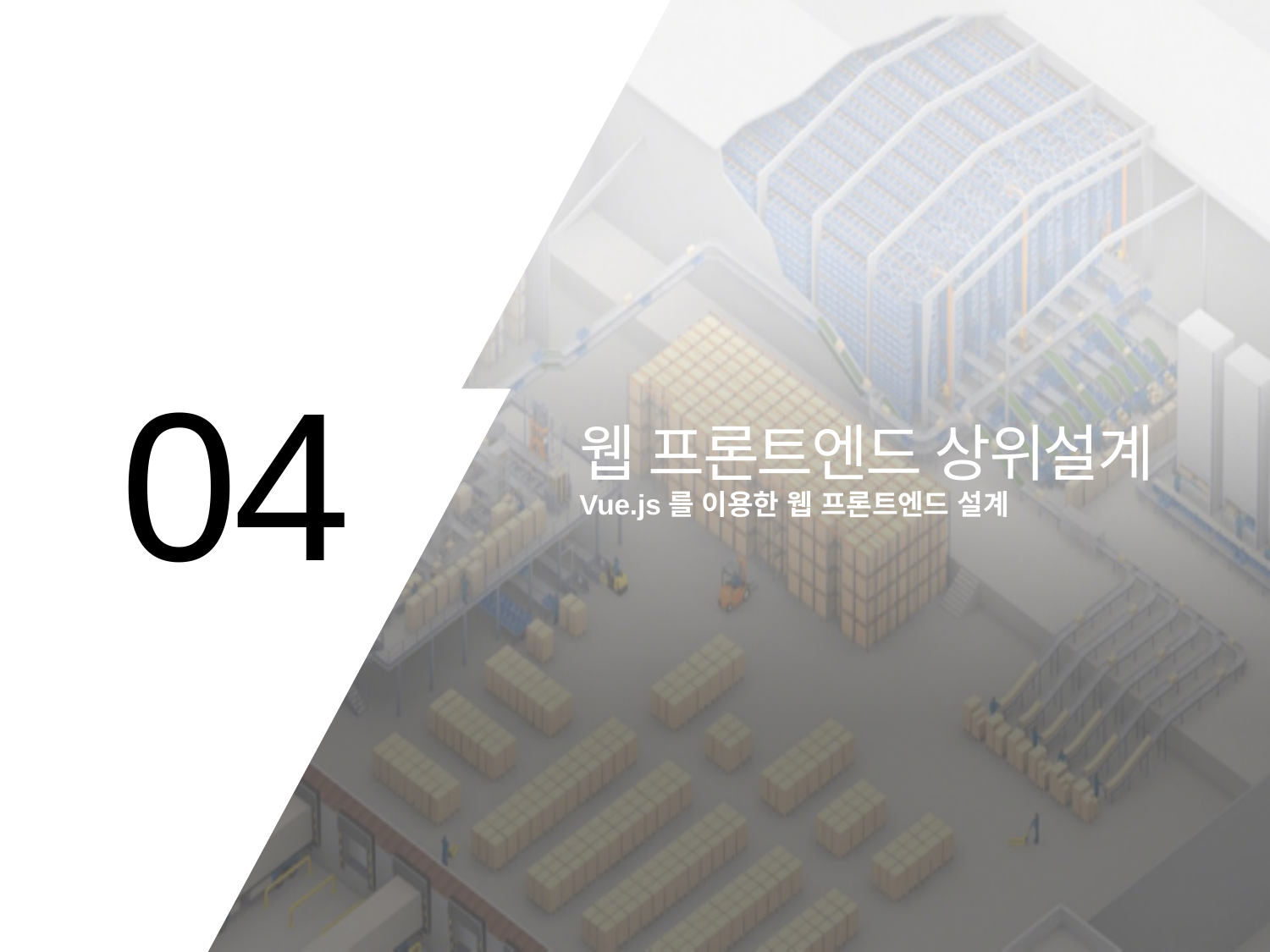

04
웹 프론트엔드 상위설계
Vue.js를 이용한 웹 프론트엔드 설계